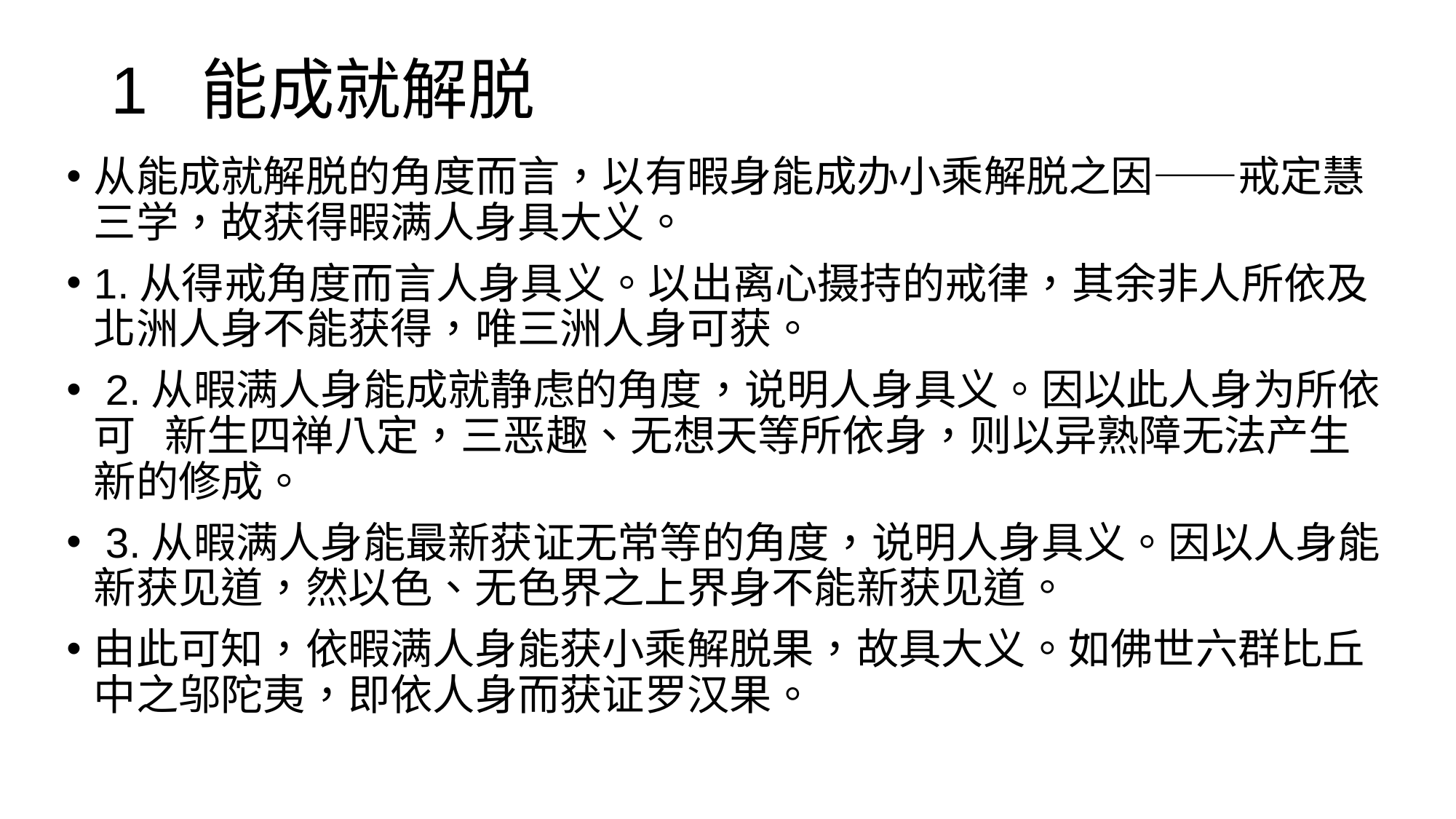

# 1  能成就解脱
从能成就解脱的角度而言，以有暇身能成办小乘解脱之因——戒定慧三学，故获得暇满人身具大义。
1.从得戒角度而言人身具义。以出离心摄持的戒律，其余非人所依及北洲人身不能获得，唯三洲人身可获。
 2.从暇满人身能成就静虑的角度，说明人身具义。因以此人身为所依可   新生四禅八定，三恶趣、无想天等所依身，则以异熟障无法产生新的修成。
 3.从暇满人身能最新获证无常等的角度，说明人身具义。因以人身能新获见道，然以色、无色界之上界身不能新获见道。
由此可知，依暇满人身能获小乘解脱果，故具大义。如佛世六群比丘中之邬陀夷，即依人身而获证罗汉果。